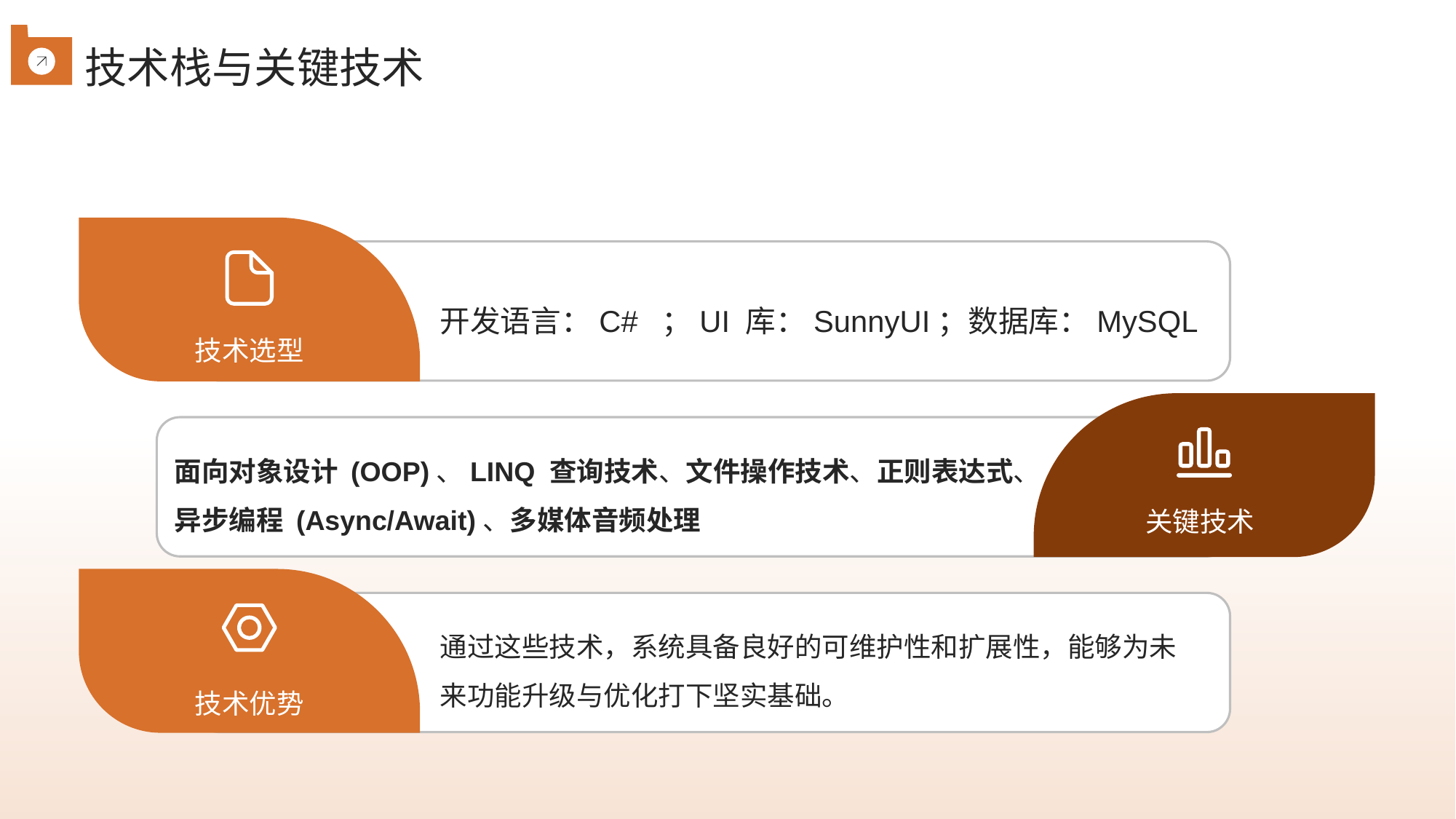

技术栈与关键技术

开发语言：C#  ；UI 库：SunnyUI；数据库：MySQL
技术选型

面向对象设计 (OOP)、LINQ 查询技术、文件操作技术、正则表达式、异步编程 (Async/Await)、多媒体音频处理
关键技术

通过这些技术，系统具备良好的可维护性和扩展性，能够为未来功能升级与优化打下坚实基础。
技术优势